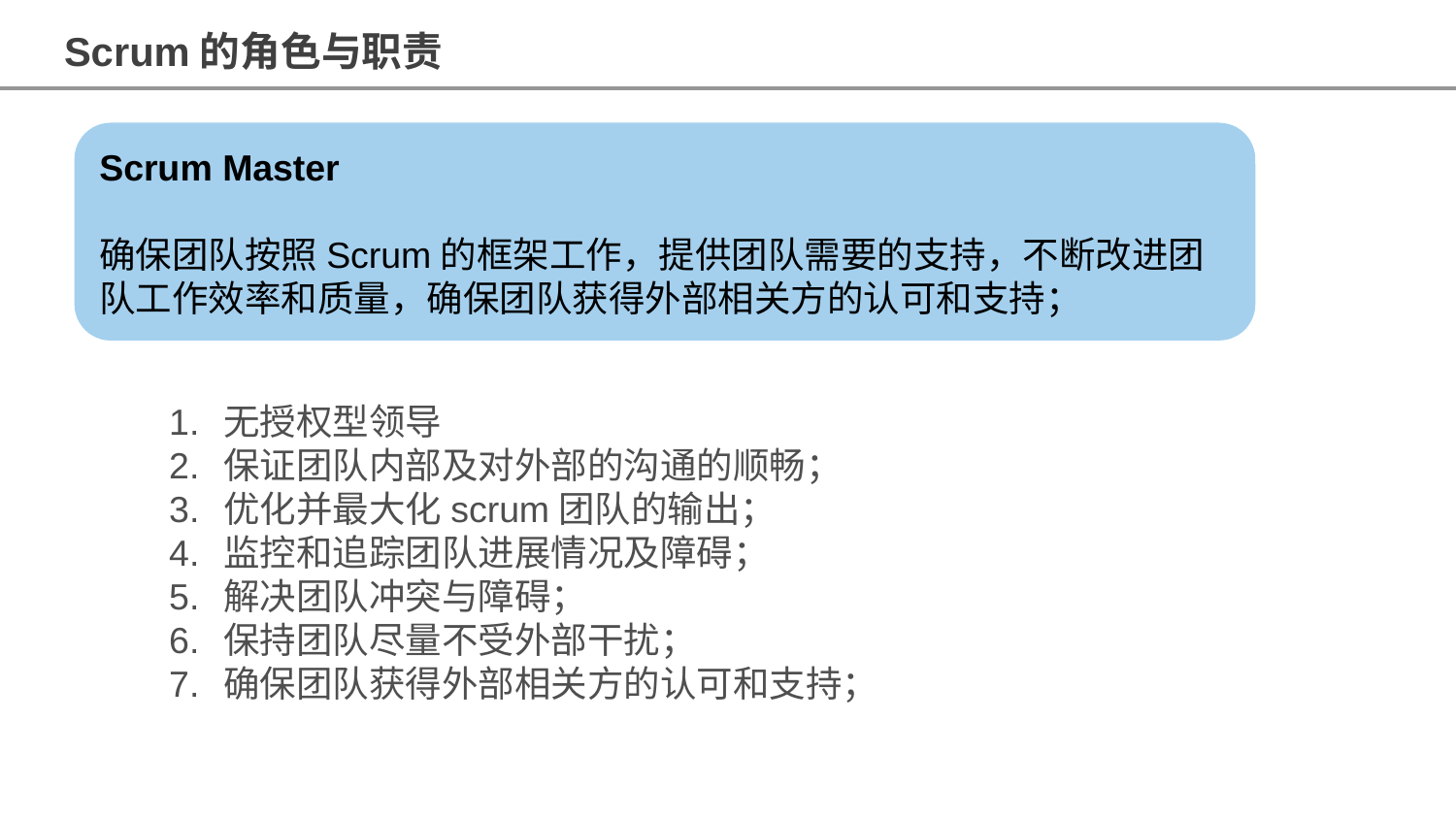

Scrum的角色与职责
Scrum Master

确保团队按照Scrum的框架工作，提供团队需要的支持，不断改进团队工作效率和质量，确保团队获得外部相关方的认可和支持；
无授权型领导
保证团队内部及对外部的沟通的顺畅；
优化并最大化scrum团队的输出；
监控和追踪团队进展情况及障碍；
解决团队冲突与障碍；
保持团队尽量不受外部干扰；
确保团队获得外部相关方的认可和支持；